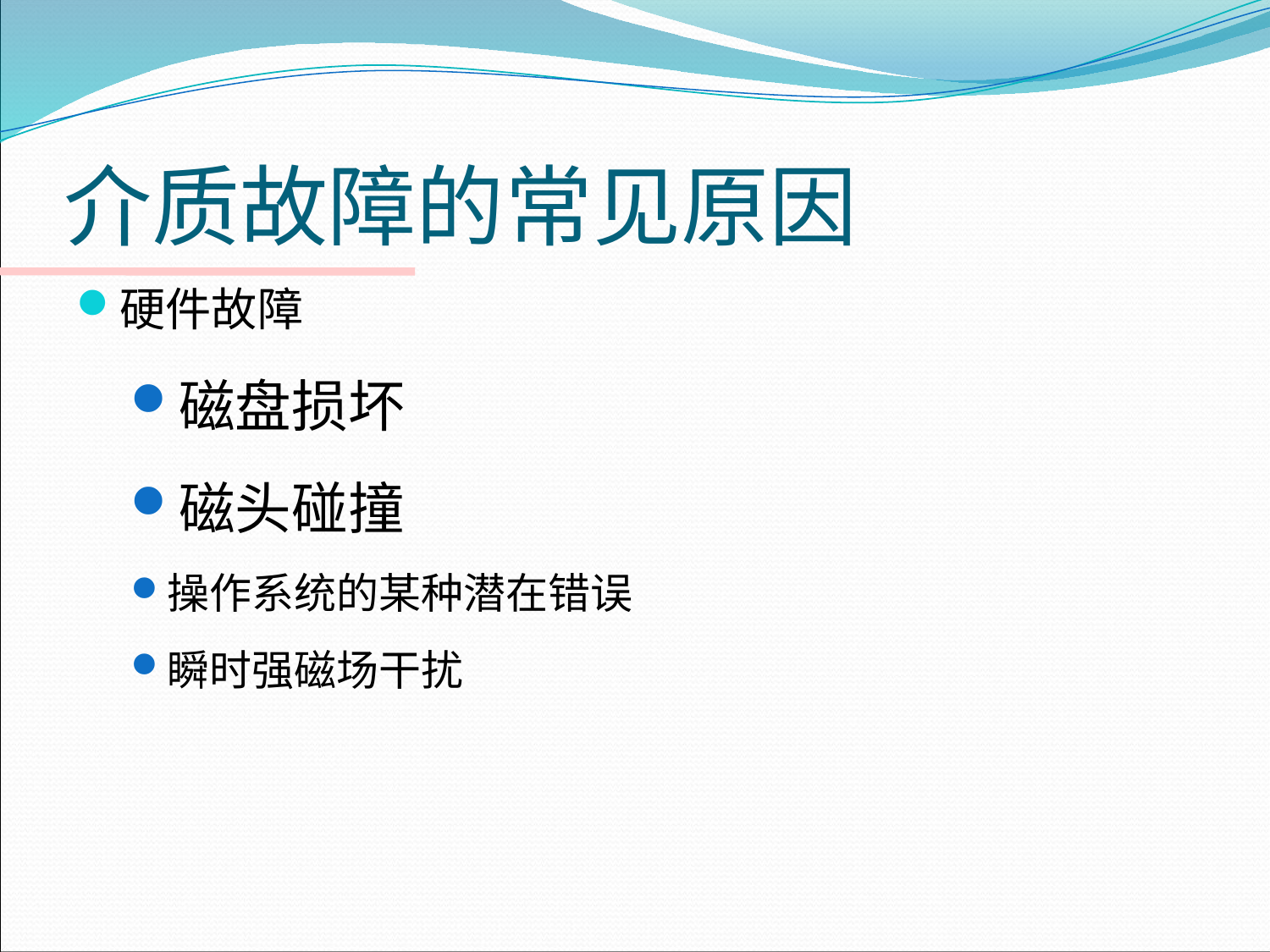

# 介质故障的常见原因
硬件故障
磁盘损坏
磁头碰撞
操作系统的某种潜在错误
瞬时强磁场干扰

919